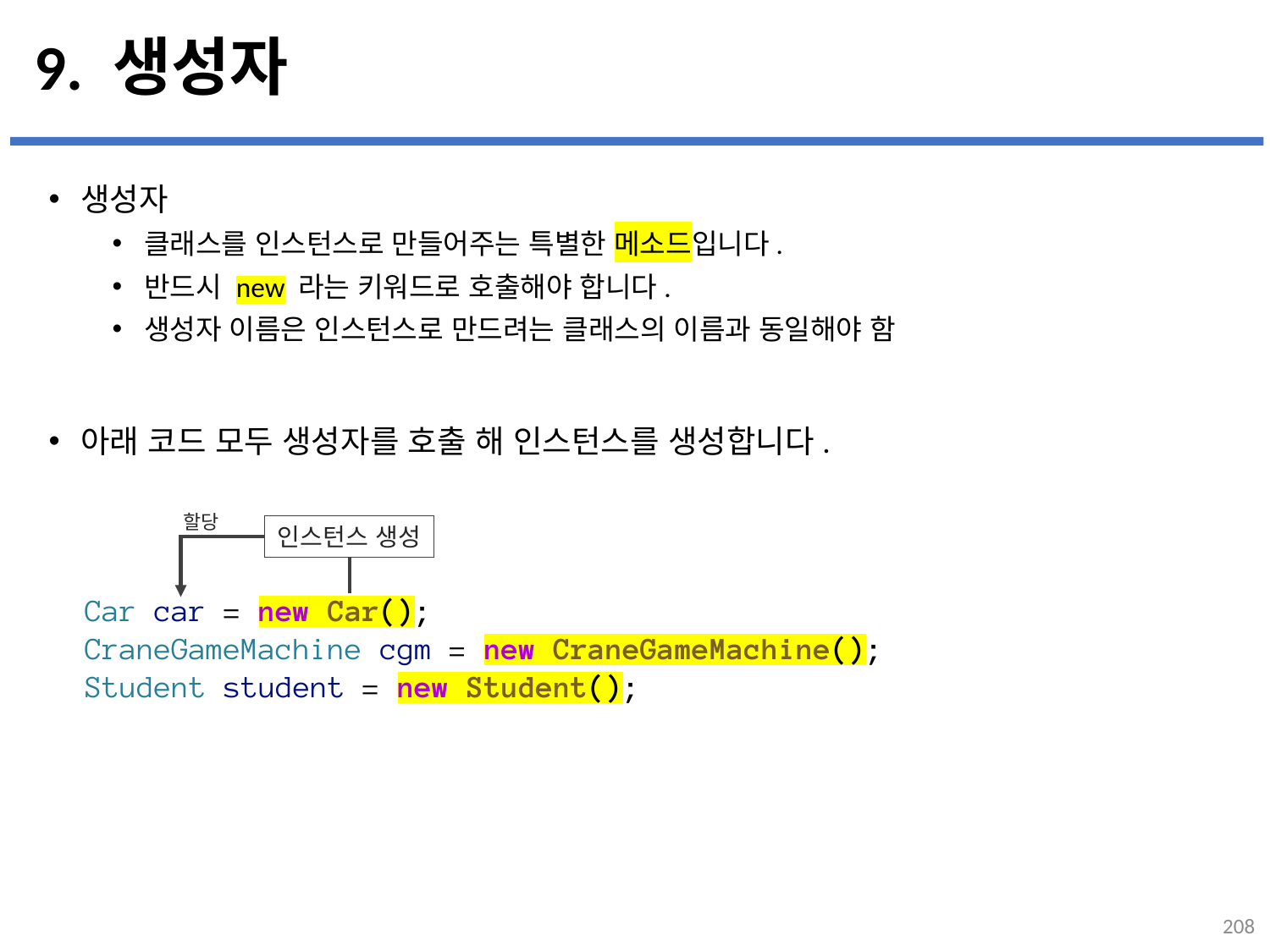

# 9. 생성자
생성자
클래스를 인스턴스로 만들어주는 특별한 메소드입니다.
반드시 new 라는 키워드로 호출해야 합니다.
생성자 이름은 인스턴스로 만드려는 클래스의 이름과 동일해야 함

아래 코드 모두 생성자를 호출 해 인스턴스를 생성합니다.
...

설명
할당
인스턴스 생성
Car car = new Car();
CraneGameMachine cgm = new CraneGameMachine();
Student student = new Student();

208